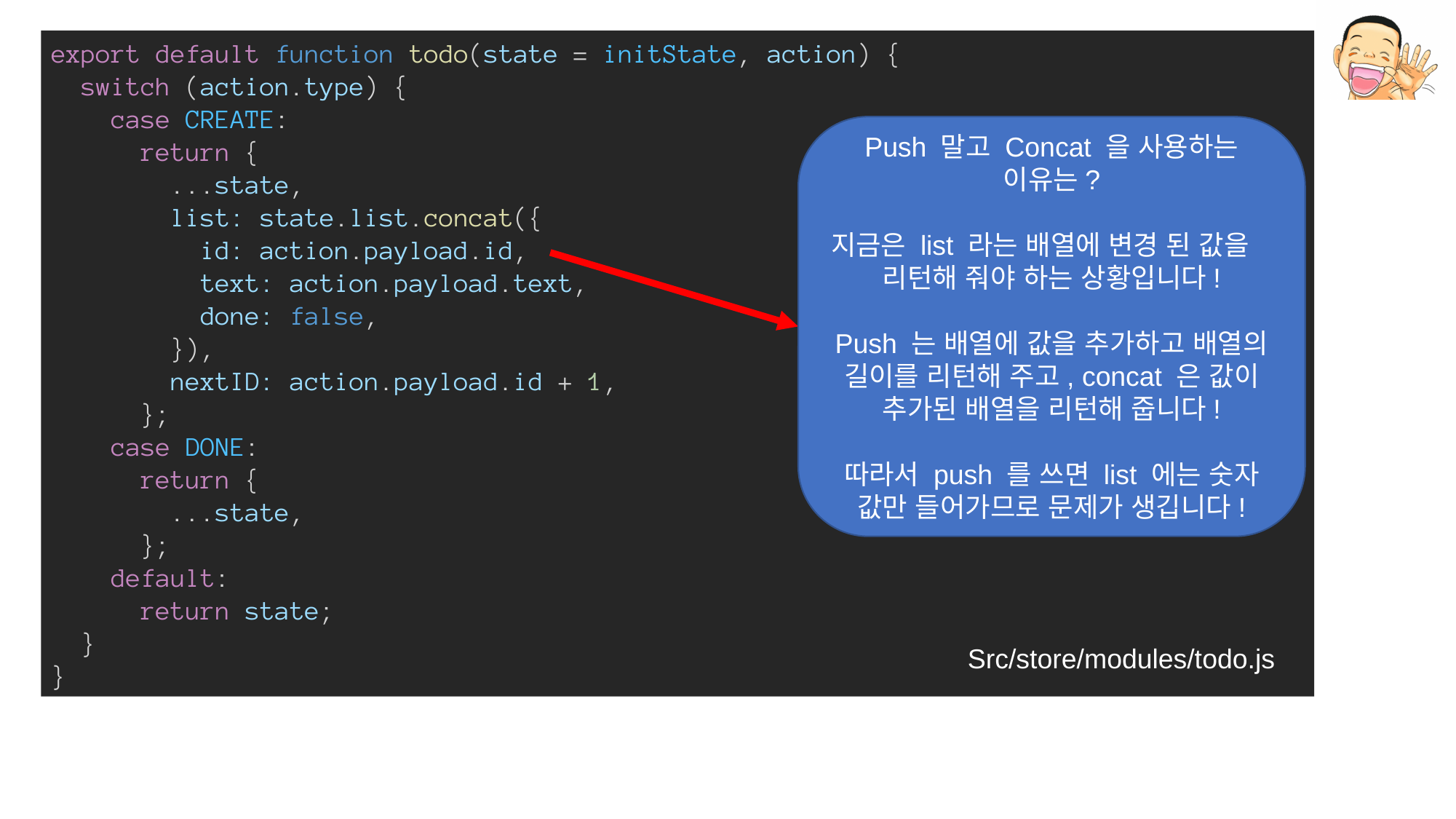

export default function todo(state = initState, action) {
  switch (action.type) {
    case CREATE:
      return {
        ...state,
        list: state.list.concat({
          id: action.payload.id,
          text: action.payload.text,
          done: false,
        }),
        nextID: action.payload.id + 1,
      };
    case DONE:
      return {
        ...state,
      };
    default:
      return state;
  }
}
Push 말고 Concat 을 사용하는 이유는?

지금은 list 라는 배열에 변경 된 값을    리턴해 줘야 하는 상황입니다!

Push 는 배열에 값을 추가하고 배열의 길이를 리턴해 주고, concat 은 값이 추가된 배열을 리턴해 줍니다!

따라서 push 를 쓰면 list 에는 숫자 값만 들어가므로 문제가 생깁니다!
Src/store/modules/todo.js